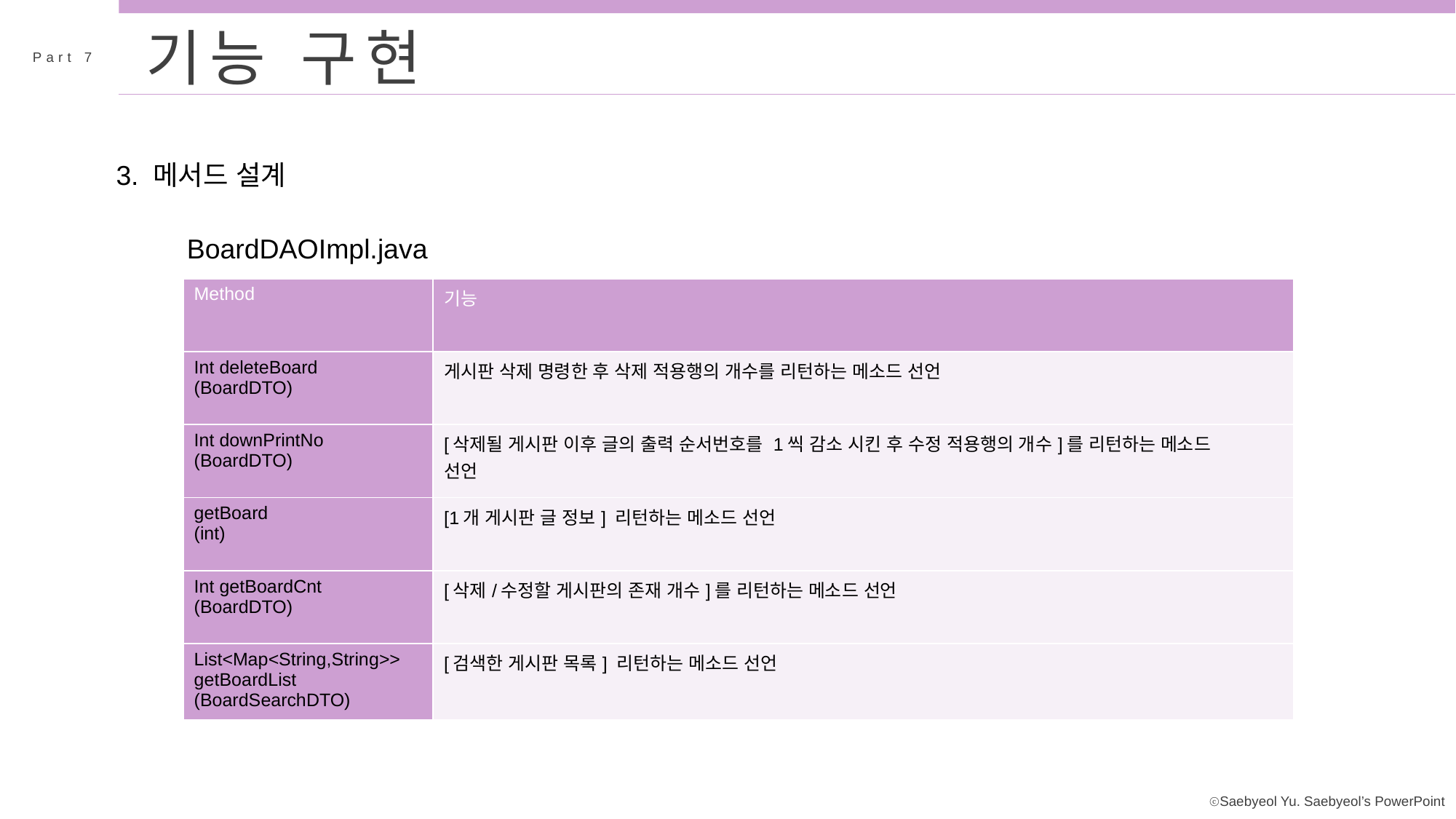

기능 구현
Part 7
3. 메서드 설계
BoardDAOImpl.java
| Method | 기능 |
| --- | --- |
| Int deleteBoard (BoardDTO) | 게시판 삭제 명령한 후 삭제 적용행의 개수를 리턴하는 메소드 선언 |
| Int downPrintNo (BoardDTO) | [삭제될 게시판 이후 글의 출력 순서번호를 1씩 감소 시킨 후 수정 적용행의 개수]를 리턴하는 메소드 선언 |
| getBoard (int) | [1개 게시판 글 정보] 리턴하는 메소드 선언 |
| Int getBoardCnt (BoardDTO) | [삭제/수정할 게시판의 존재 개수]를 리턴하는 메소드 선언 |
| List<Map<String,String>> getBoardList (BoardSearchDTO) | [검색한 게시판 목록] 리턴하는 메소드 선언 |